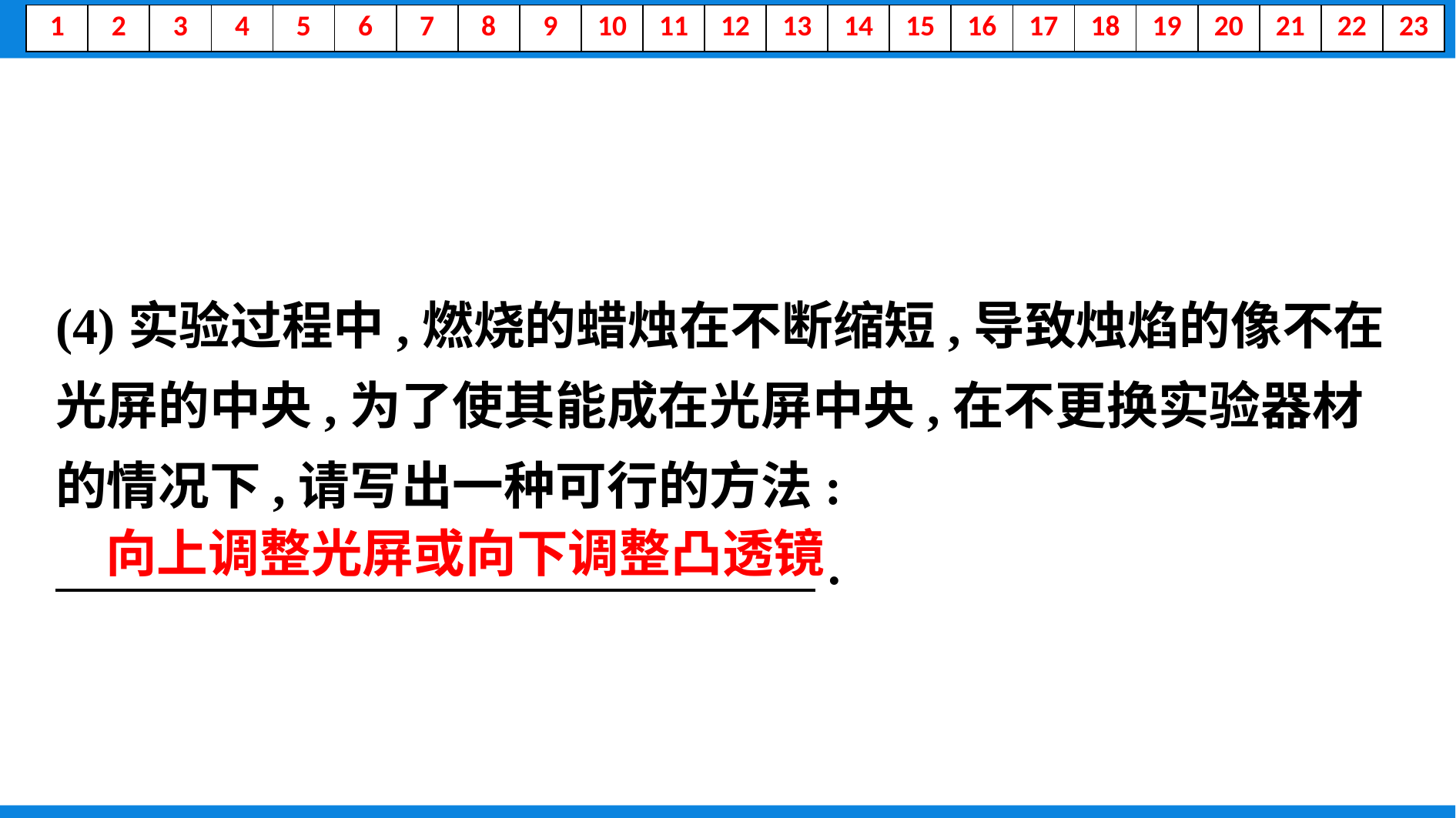

(4)实验过程中,燃烧的蜡烛在不断缩短,导致烛焰的像不在光屏的中央,为了使其能成在光屏中央,在不更换实验器材的情况下,请写出一种可行的方法:
　                                                        　.
　向上调整光屏或向下调整凸透镜